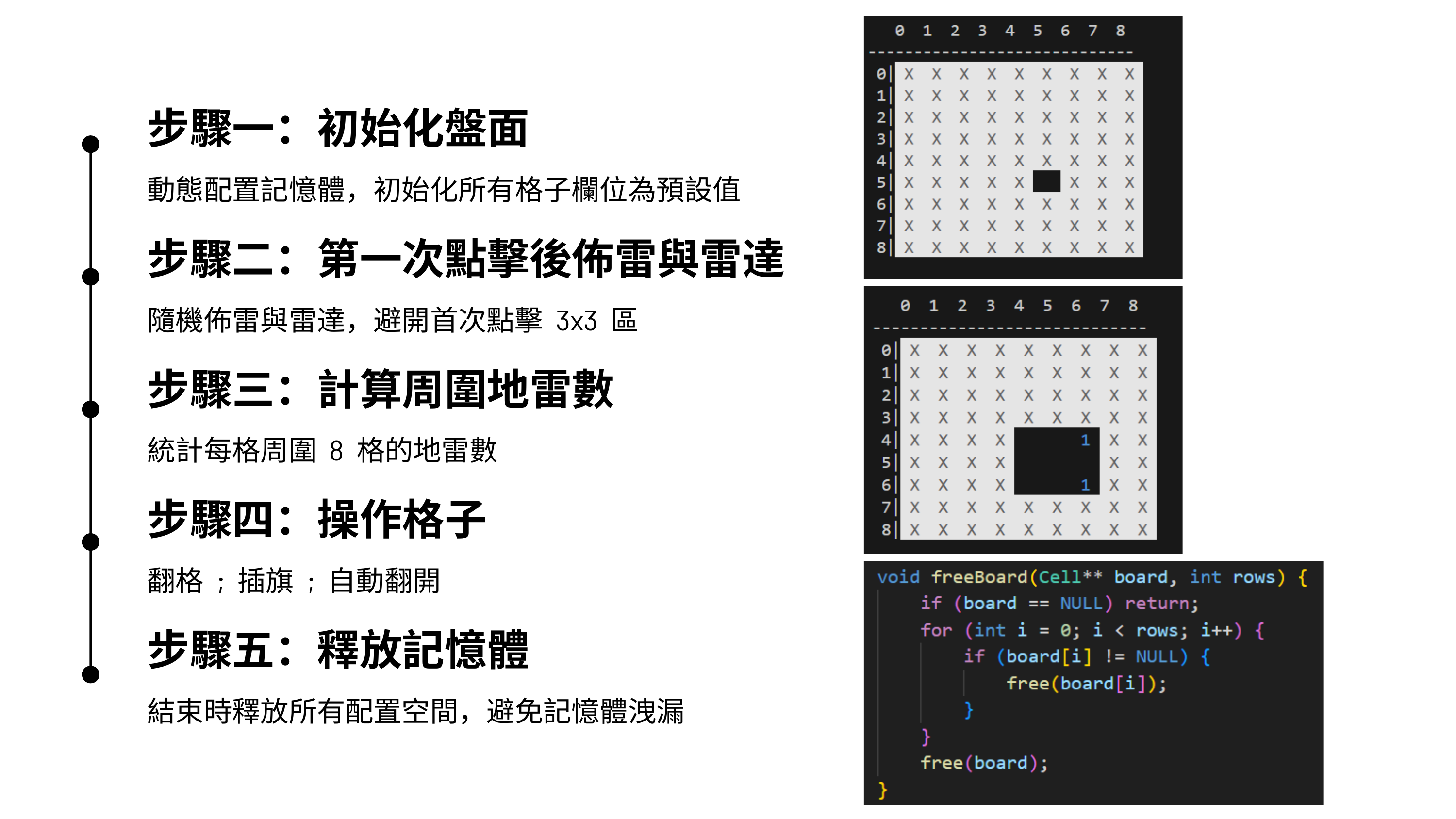

步驟一：初始化盤面
動態配置記憶體，初始化所有格子欄位為預設值

步驟二：第一次點擊後佈雷與雷達
隨機佈雷與雷達，避開首次點擊 3x3 區

步驟三：計算周圍地雷數
統計每格周圍 8 格的地雷數
步驟四：操作格子
翻格 ; 插旗 ; 自動翻開

步驟五：釋放記憶體
結束時釋放所有配置空間，避免記憶體洩漏